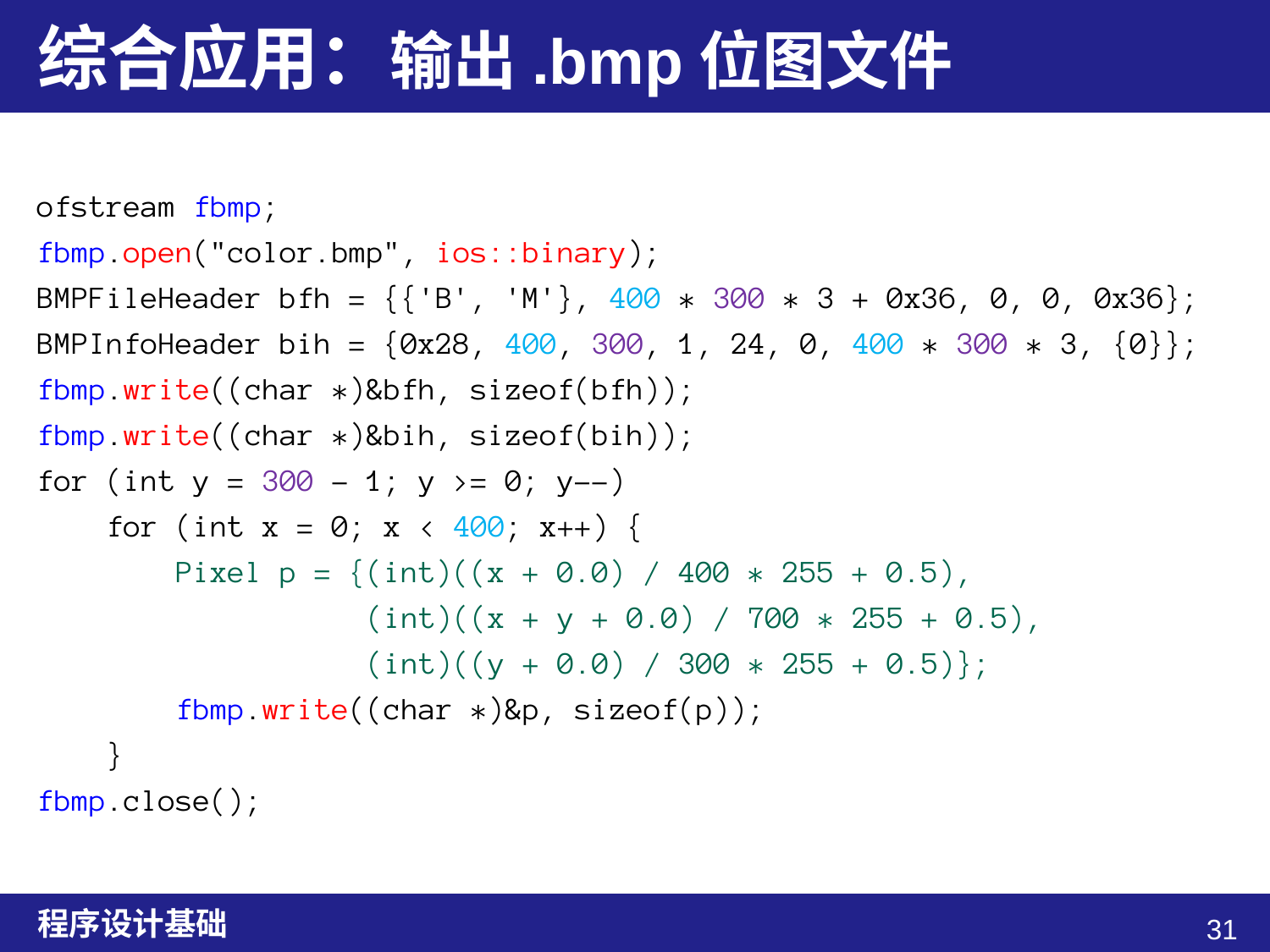

# 综合应用：输出.bmp位图文件
ofstream fbmp;
fbmp.open("color.bmp", ios::binary);
BMPFileHeader bfh = {{'B', 'M'}, 400 * 300 * 3 + 0x36, 0, 0, 0x36};
BMPInfoHeader bih = {0x28, 400, 300, 1, 24, 0, 400 * 300 * 3, {0}};
fbmp.write((char *)&bfh, sizeof(bfh));
fbmp.write((char *)&bih, sizeof(bih));
for (int y = 300 - 1; y >= 0; y--)
    for (int x = 0; x < 400; x++) {
        Pixel p = {(int)((x + 0.0) / 400 * 255 + 0.5),
                   (int)((x + y + 0.0) / 700 * 255 + 0.5),
                   (int)((y + 0.0) / 300 * 255 + 0.5)};
        fbmp.write((char *)&p, sizeof(p));
    }
fbmp.close();